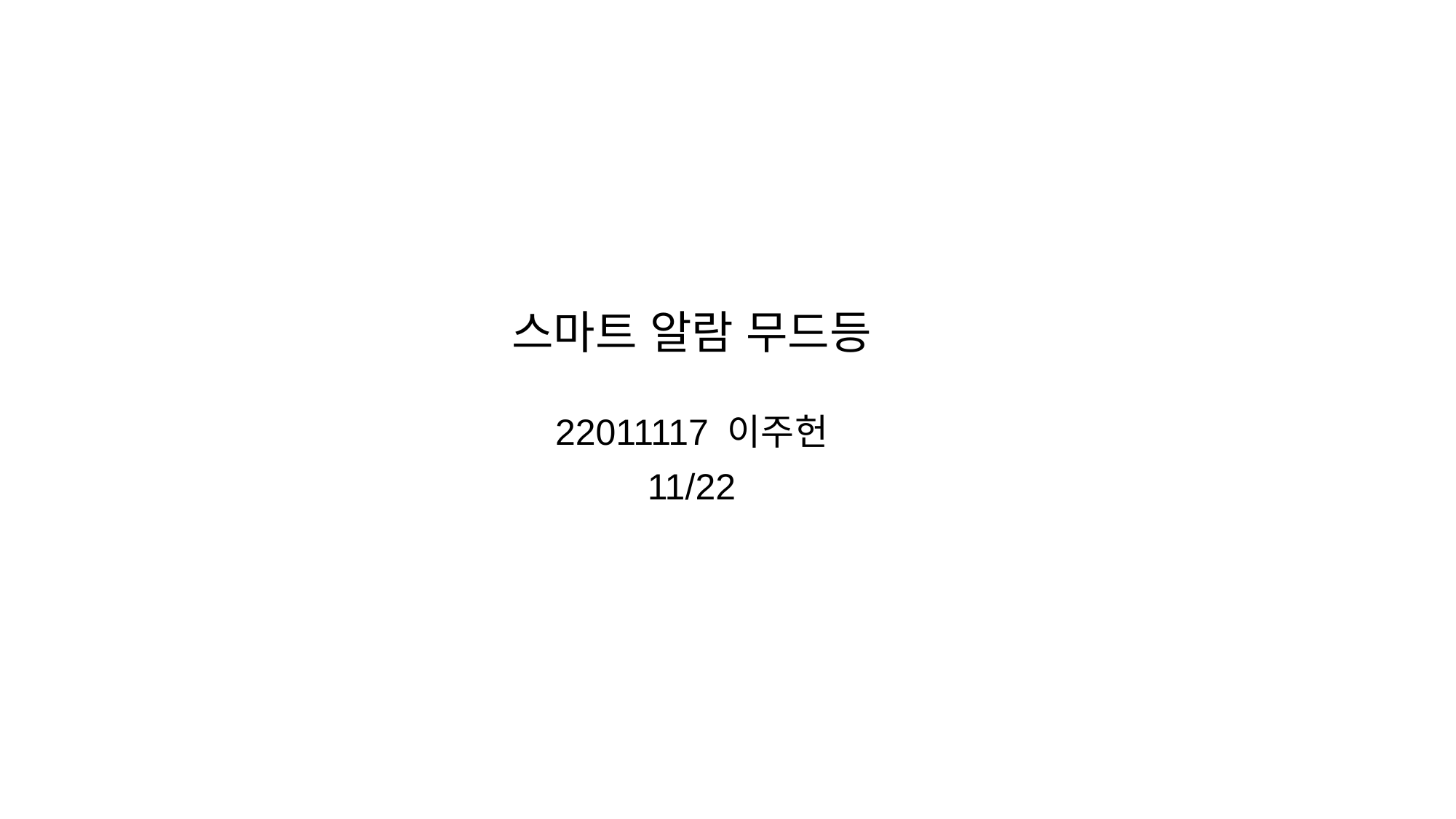

# 스마트 알람 무드등
22011117 이주헌
11/22